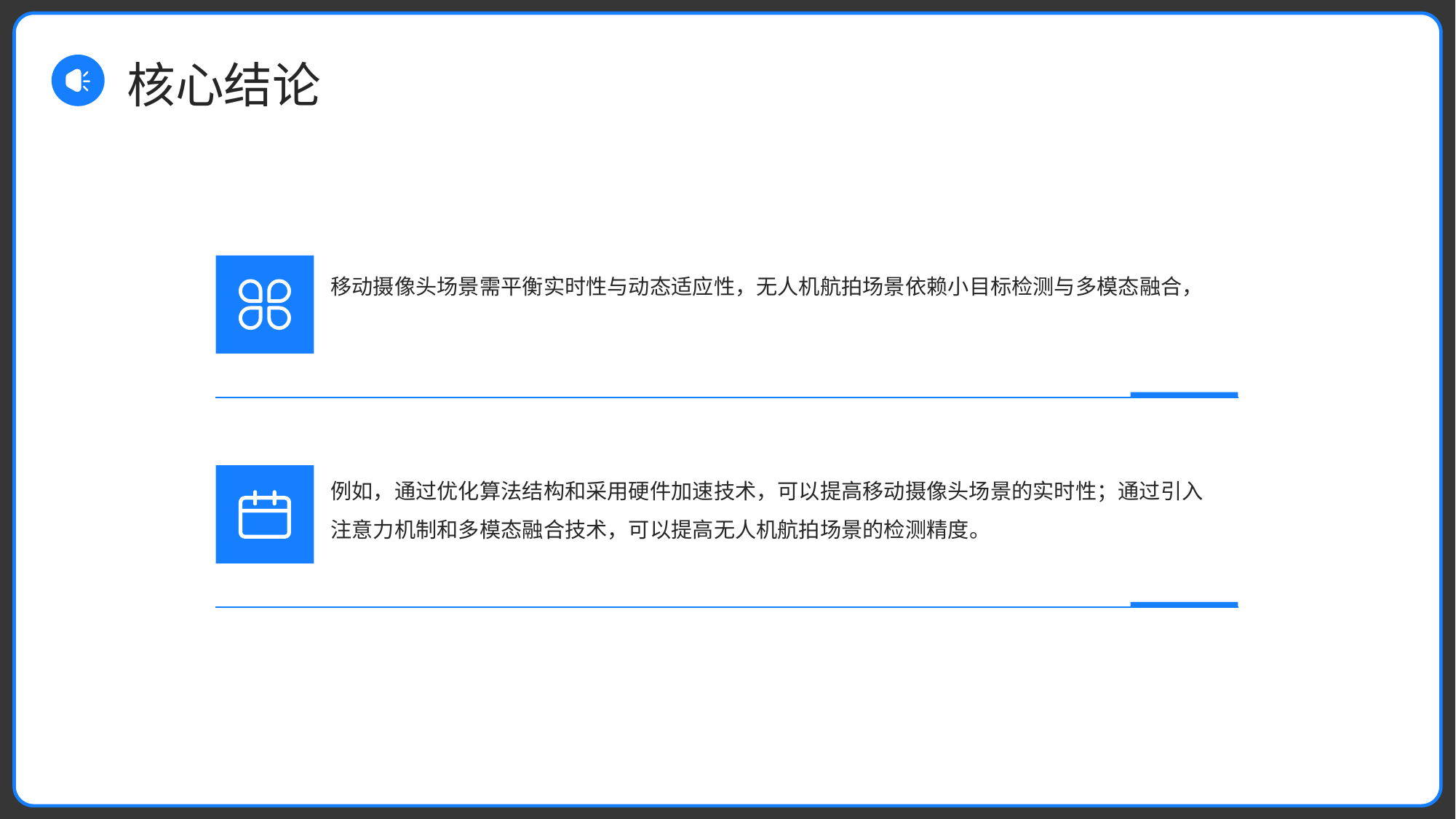

核心结论

移动摄像头场景需平衡实时性与动态适应性，无人机航拍场景依赖小目标检测与多模态融合，

例如，通过优化算法结构和采用硬件加速技术，可以提高移动摄像头场景的实时性；通过引入注意力机制和多模态融合技术，可以提高无人机航拍场景的检测精度。